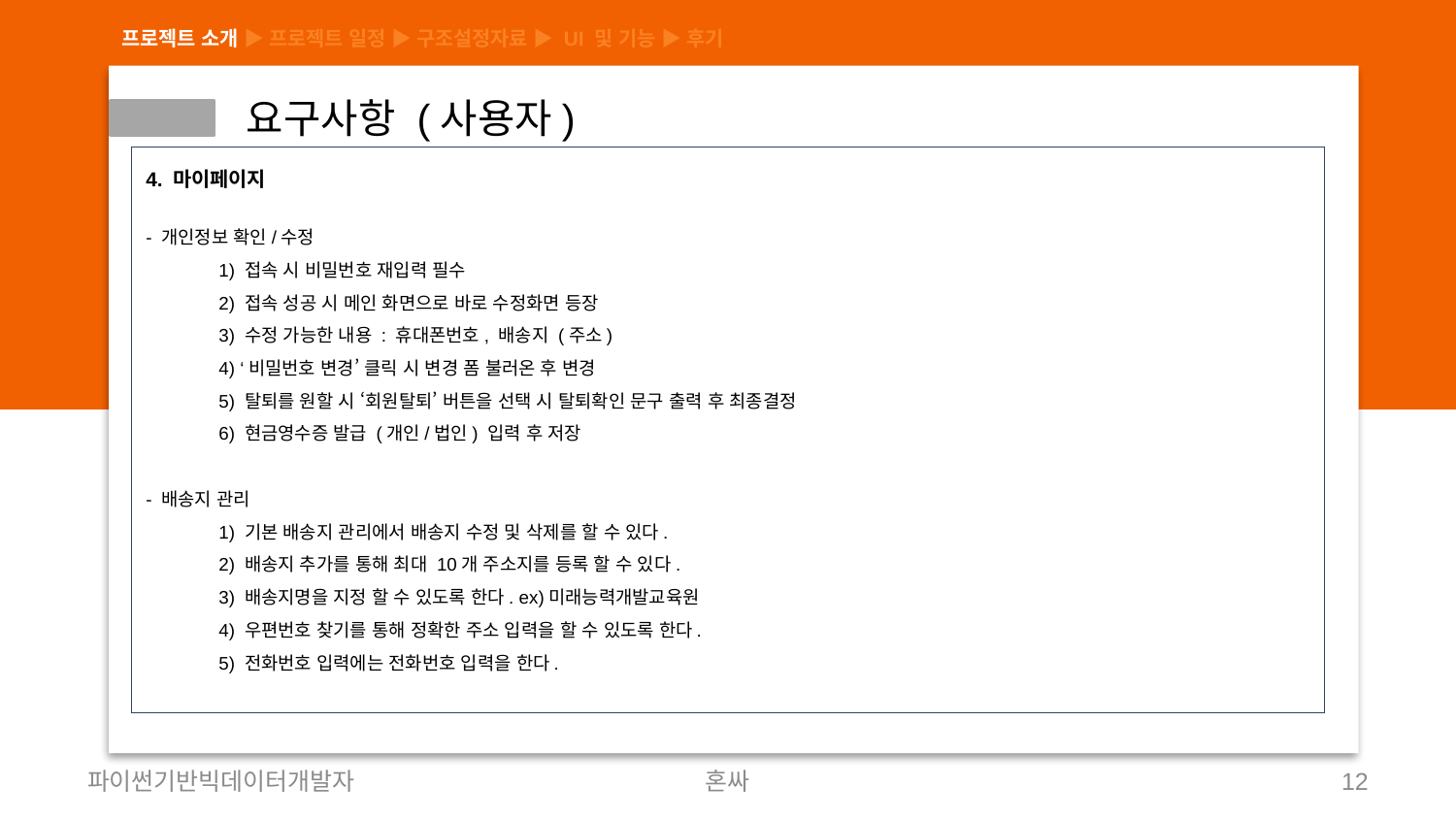

프로젝트 소개 ▶ 프로젝트 일정 ▶ 구조설정자료 ▶ UI 및 기능 ▶ 후기

 요구사항 (사용자)

4. 마이페이지

- 개인정보 확인/수정
1) 접속 시 비밀번호 재입력 필수
2) 접속 성공 시 메인 화면으로 바로 수정화면 등장
3) 수정 가능한 내용 : 휴대폰번호, 배송지 (주소)
4) ‘비밀번호 변경’ 클릭 시 변경 폼 불러온 후 변경
5) 탈퇴를 원할 시 ‘회원탈퇴’ 버튼을 선택 시 탈퇴확인 문구 출력 후 최종결정
6) 현금영수증 발급 (개인/법인) 입력 후 저장

- 배송지 관리
1) 기본 배송지 관리에서 배송지 수정 및 삭제를 할 수 있다.
2) 배송지 추가를 통해 최대 10개 주소지를 등록 할 수 있다.
3) 배송지명을 지정 할 수 있도록 한다. ex)미래능력개발교육원
4) 우편번호 찾기를 통해 정확한 주소 입력을 할 수 있도록 한다.
5) 전화번호 입력에는 전화번호 입력을 한다.

파이썬기반빅데이터개발자
혼싸
12